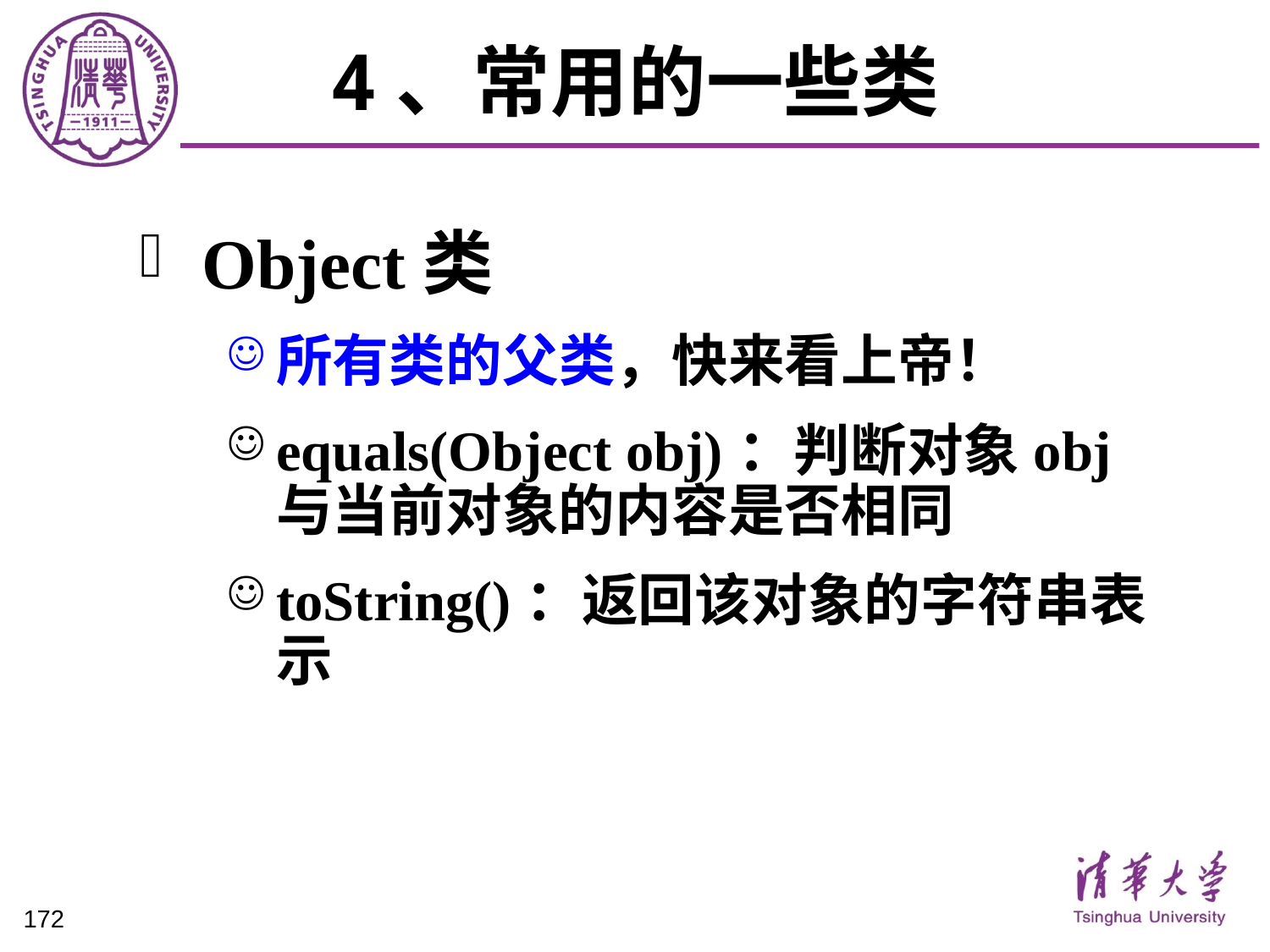

# 4、常用的一些类
Object类
所有类的父类，快来看上帝！
equals(Object obj)：判断对象obj与当前对象的内容是否相同
toString()：返回该对象的字符串表示
172